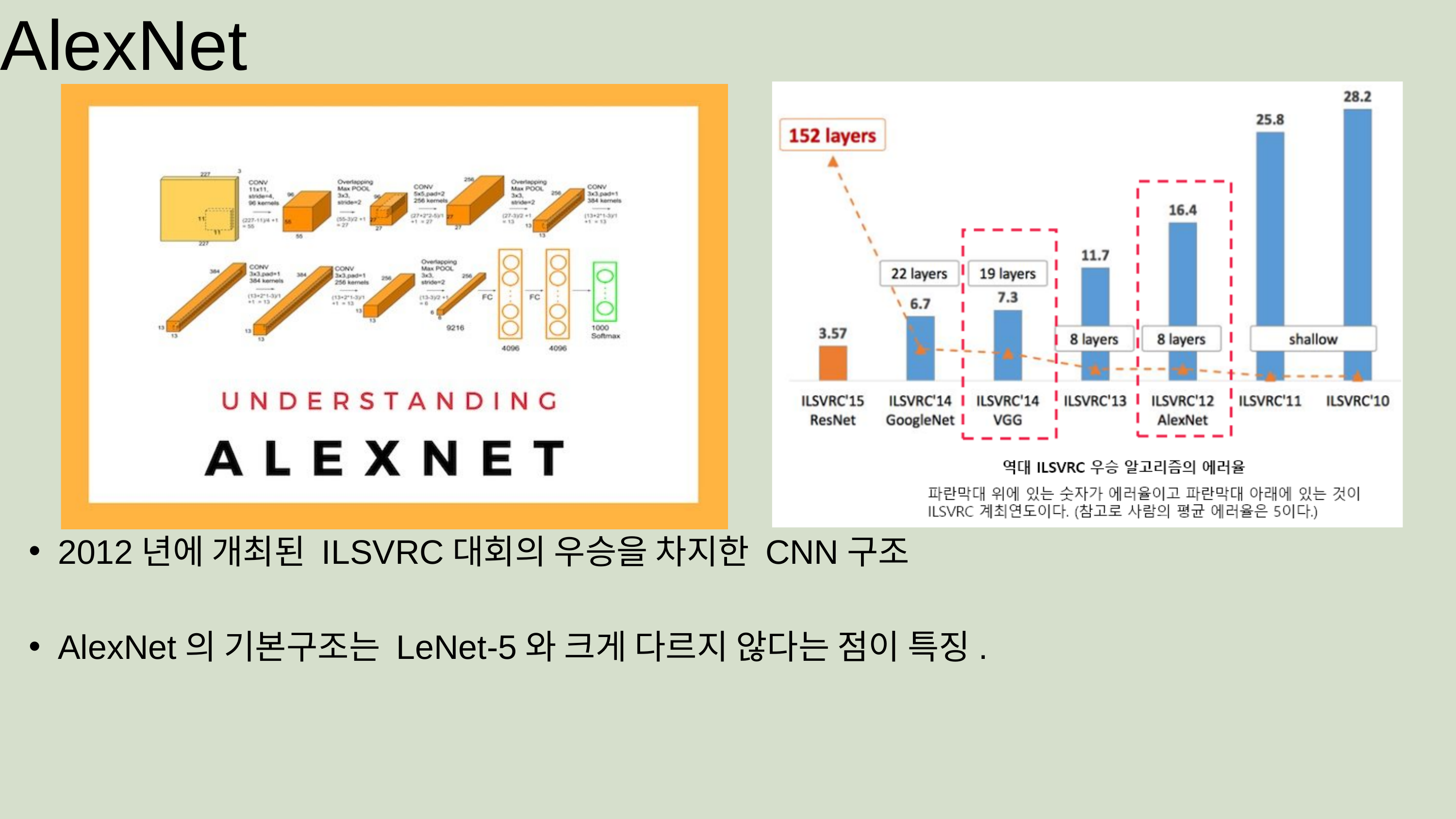

AlexNet

2012년에 개최된 ILSVRC대회의 우승을 차지한 CNN구조

AlexNet의 기본구조는 LeNet-5와 크게 다르지 않다는 점이 특징.